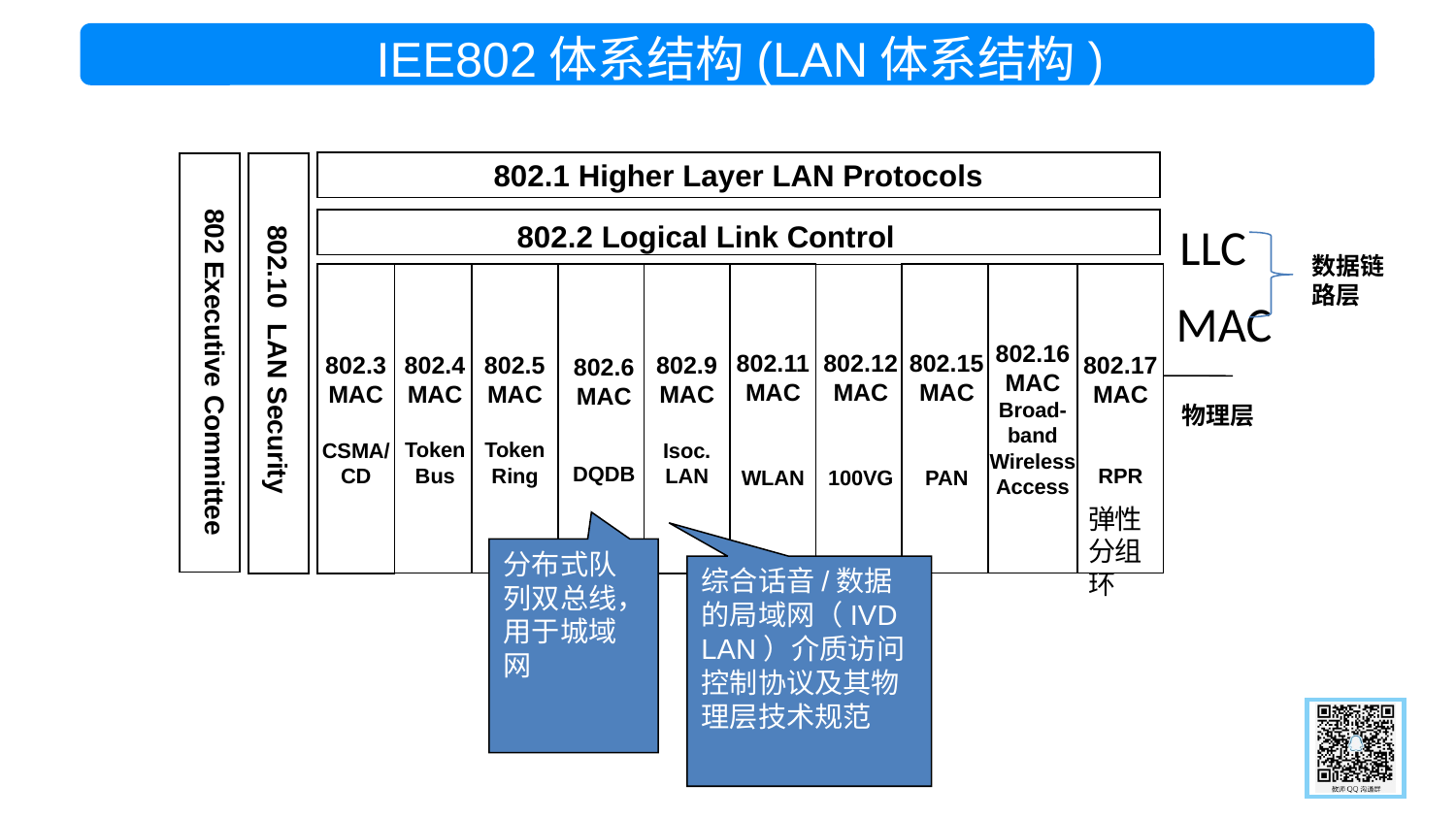

IEE802体系结构(LAN体系结构)

802.1 Higher Layer LAN Protocols

LLC
802.2 Logical Link Control

数据链路层

802.4
MAC

Token
Bus

802.5
MAC

Token
Ring
802.6
MAC

DQDB
802.15
MAC

PAN
802.16
MAC
Broad-
band
Wireless
Access
802.17
MAC

RPR
802.3
MAC

CSMA/
CD
802.9
MAC

Isoc.
LAN
802.11
MAC

WLAN
802.12
MAC

100VG
MAC
802.10  LAN Security
802 Executive Committee

物理层
弹性分组环
分布式队列双总线，用于城域网

综合话音/数据的局域网（IVD LAN）介质访问控制协议及其物理层技术规范